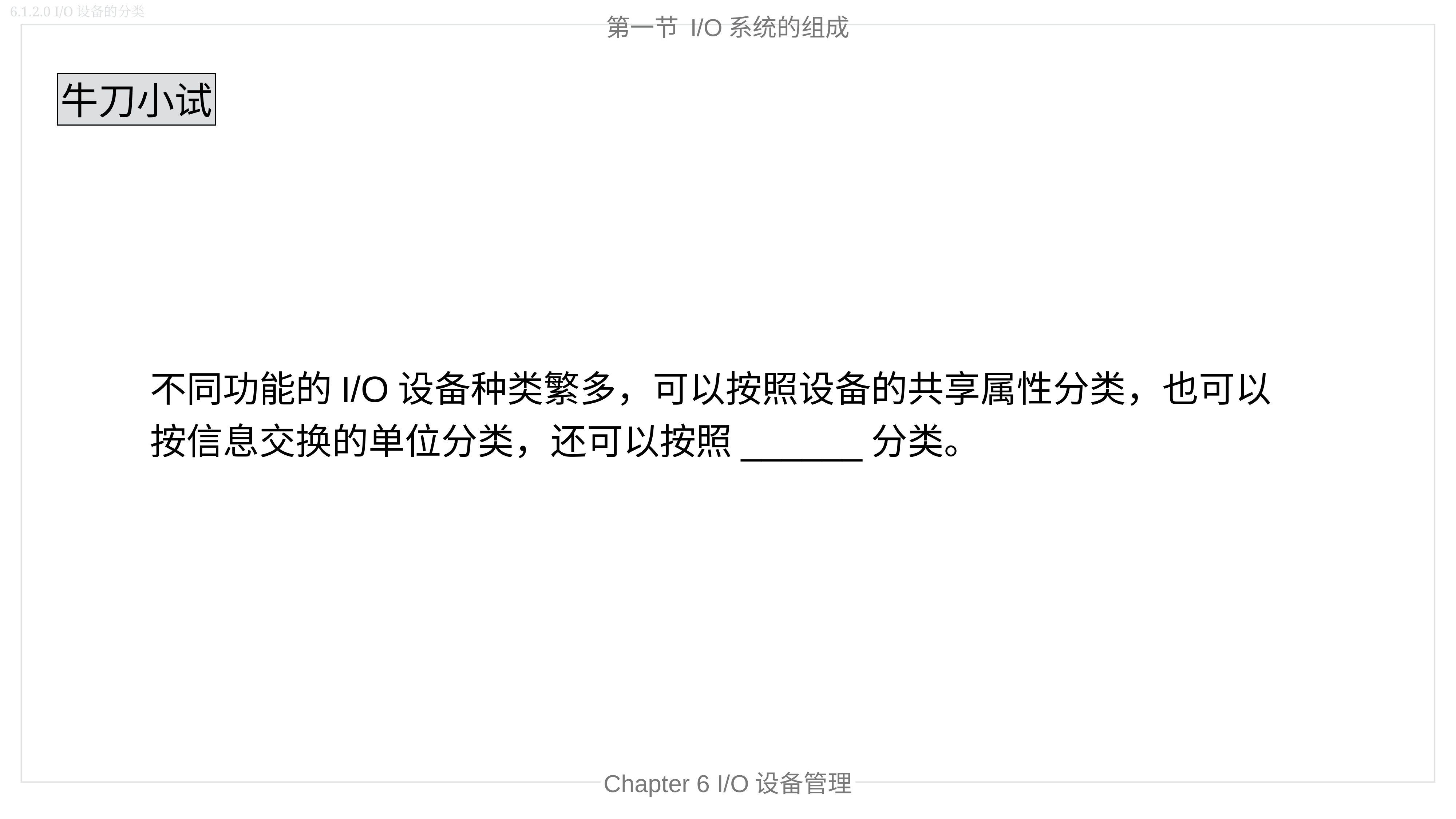

6.1.2.0 I/O设备的分类
第一节 I/O系统的组成

牛刀小试
不同功能的I/O设备种类繁多，可以按照设备的共享属性分类，也可以按信息交换的单位分类，还可以按照______分类。
Chapter 6 I/O设备管理